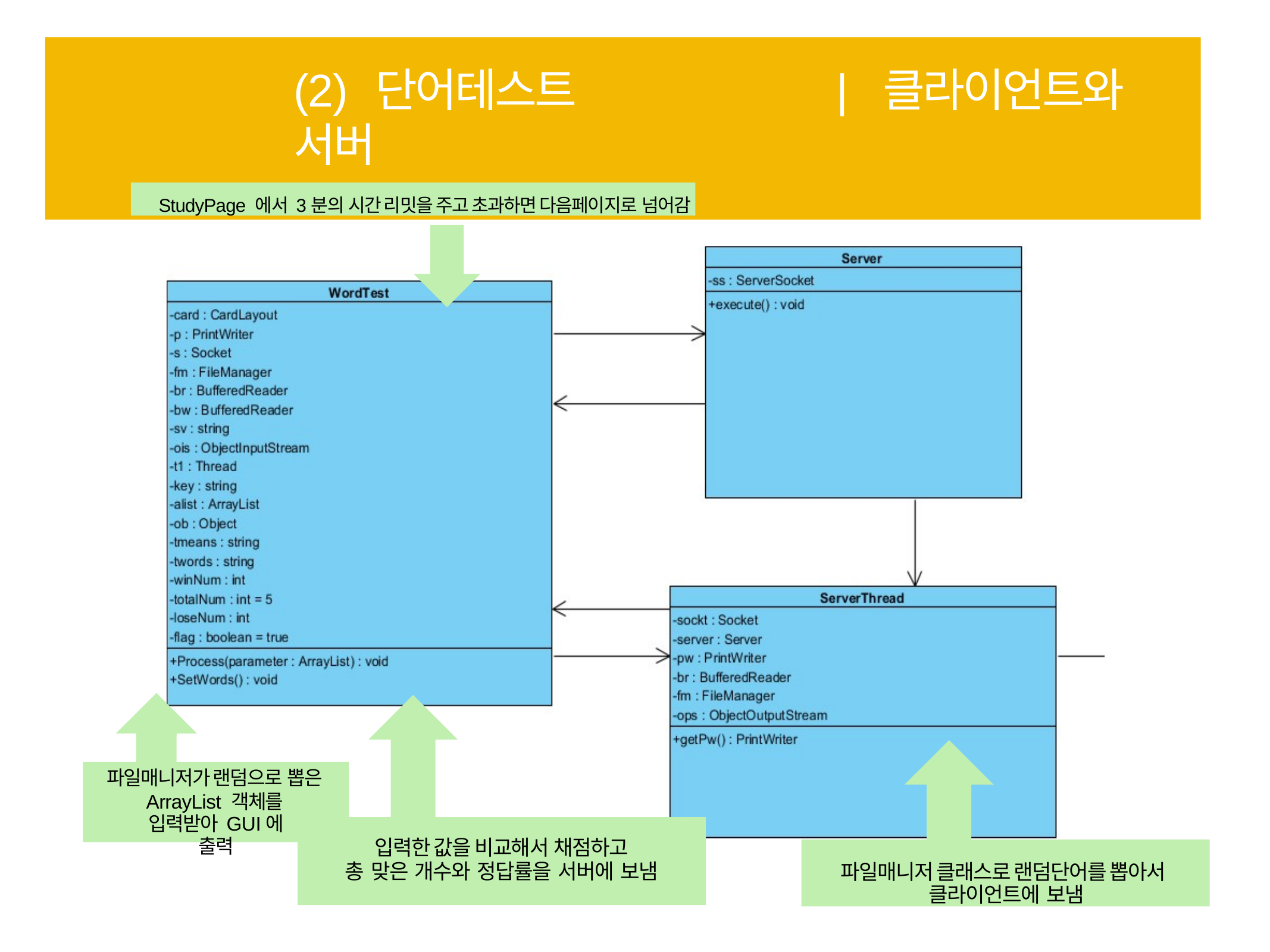

# (2) 단어테스트	| 클라이언트와 서버
StudyPage 에서 3분의 시간 리밋을 주고 초과하면 다음페이지로 넘어감

파일매니저가 랜덤으로 뽑은
ArrayList 객체를  입력받아 GUI에 출력

파일매니저 클래스로 랜덤단어를 뽑아서  클라이언트에 보냄
입력한 값을 비교해서 채점하고
총 맞은 개수와 정답률을 서버에 보냄